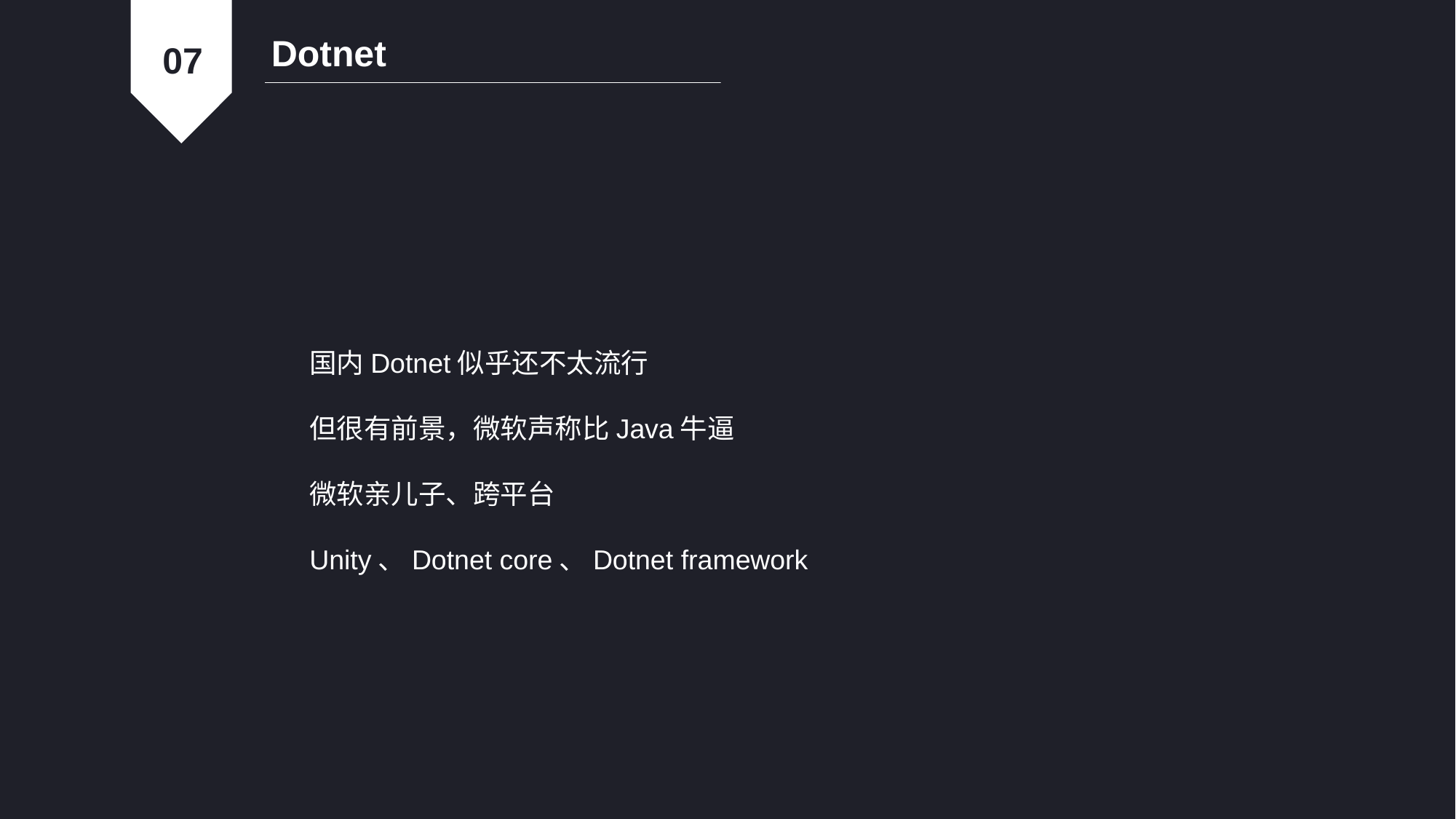

Dotnet
07
国内Dotnet似乎还不太流行

但很有前景，微软声称比Java牛逼

微软亲儿子、跨平台

Unity、Dotnet core、Dotnet framework